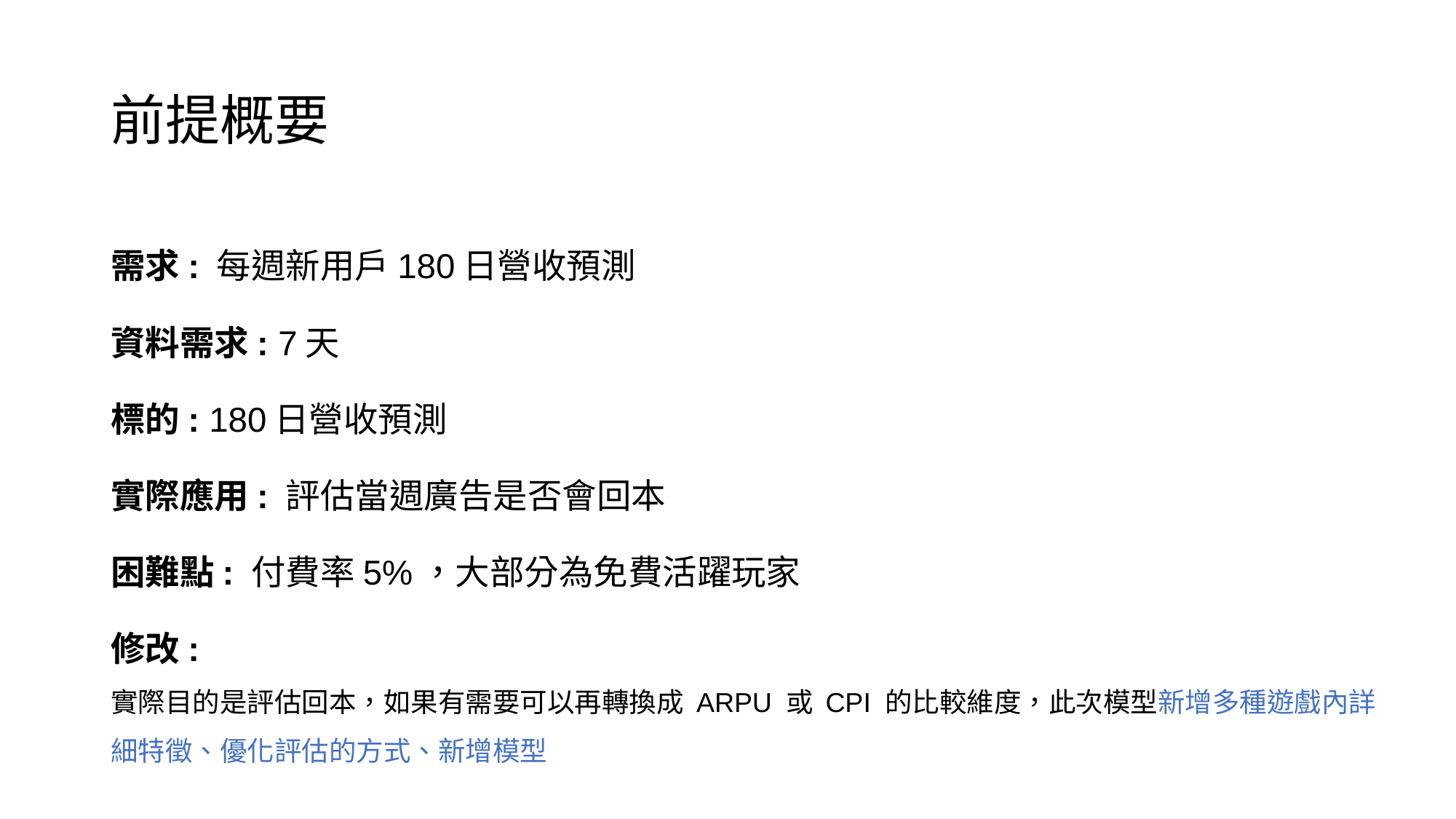

# 前提概要
需求: 每週新用戶180日營收預測
資料需求: 7天
標的: 180日營收預測
實際應用: 評估當週廣告是否會回本
困難點: 付費率5%，大部分為免費活躍玩家
修改:
實際目的是評估回本，如果有需要可以再轉換成 ARPU 或 CPI 的比較維度，此次模型新增多種遊戲內詳細特徵、優化評估的方式、新增模型